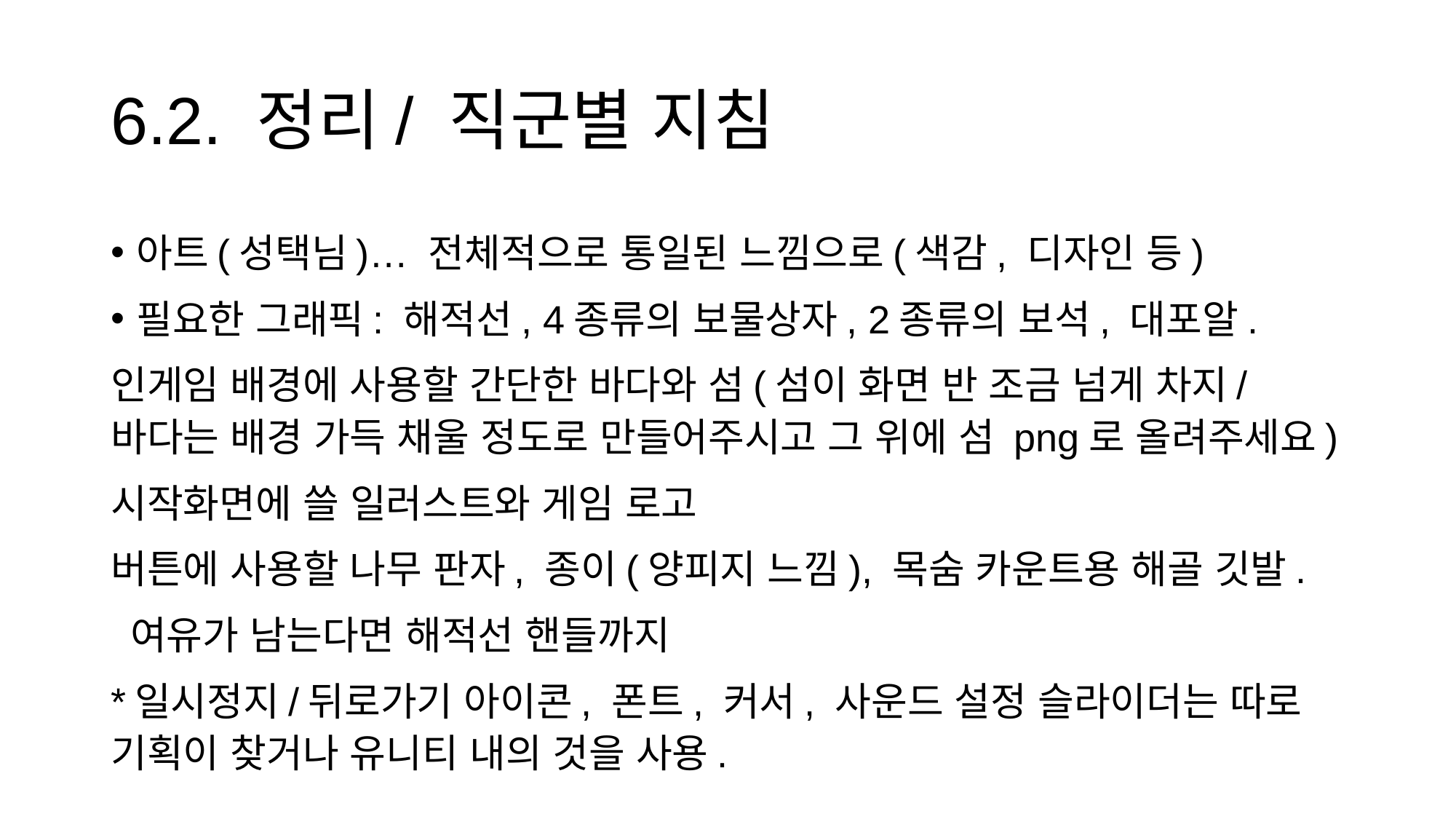

# 6.2. 정리/ 직군별 지침
아트(성택님)… 전체적으로 통일된 느낌으로(색감, 디자인 등)
필요한 그래픽: 해적선, 4종류의 보물상자, 2종류의 보석, 대포알.
인게임 배경에 사용할 간단한 바다와 섬(섬이 화면 반 조금 넘게 차지/ 바다는 배경 가득 채울 정도로 만들어주시고 그 위에 섬 png로 올려주세요)
시작화면에 쓸 일러스트와 게임 로고
버튼에 사용할 나무 판자, 종이(양피지 느낌), 목숨 카운트용 해골 깃발.
 여유가 남는다면 해적선 핸들까지
*일시정지/뒤로가기 아이콘, 폰트, 커서, 사운드 설정 슬라이더는 따로 기획이 찾거나 유니티 내의 것을 사용.